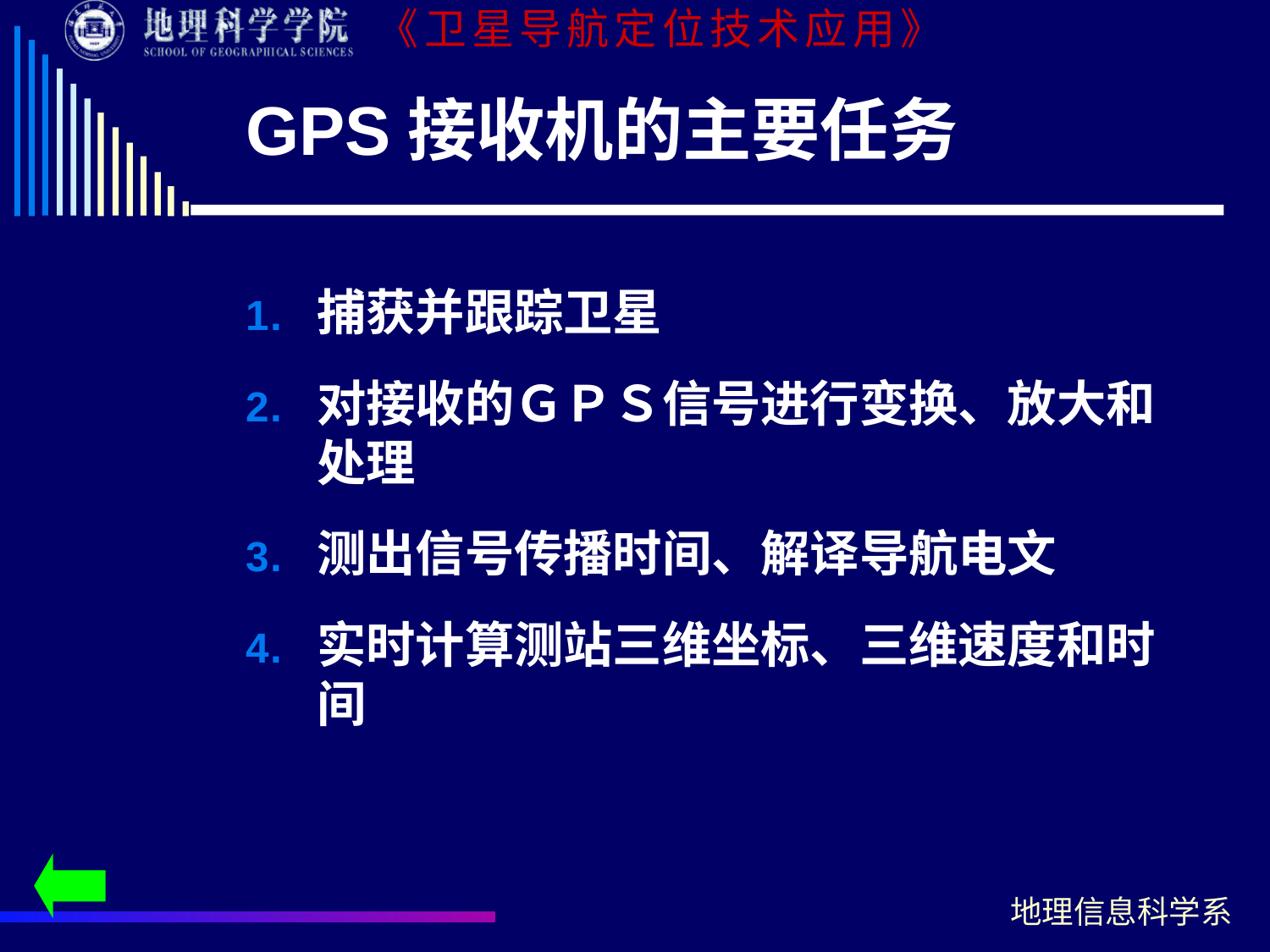

# GPS接收机的主要任务
捕获并跟踪卫星
对接收的ＧＰＳ信号进行变换、放大和处理
测出信号传播时间、解译导航电文
实时计算测站三维坐标、三维速度和时间